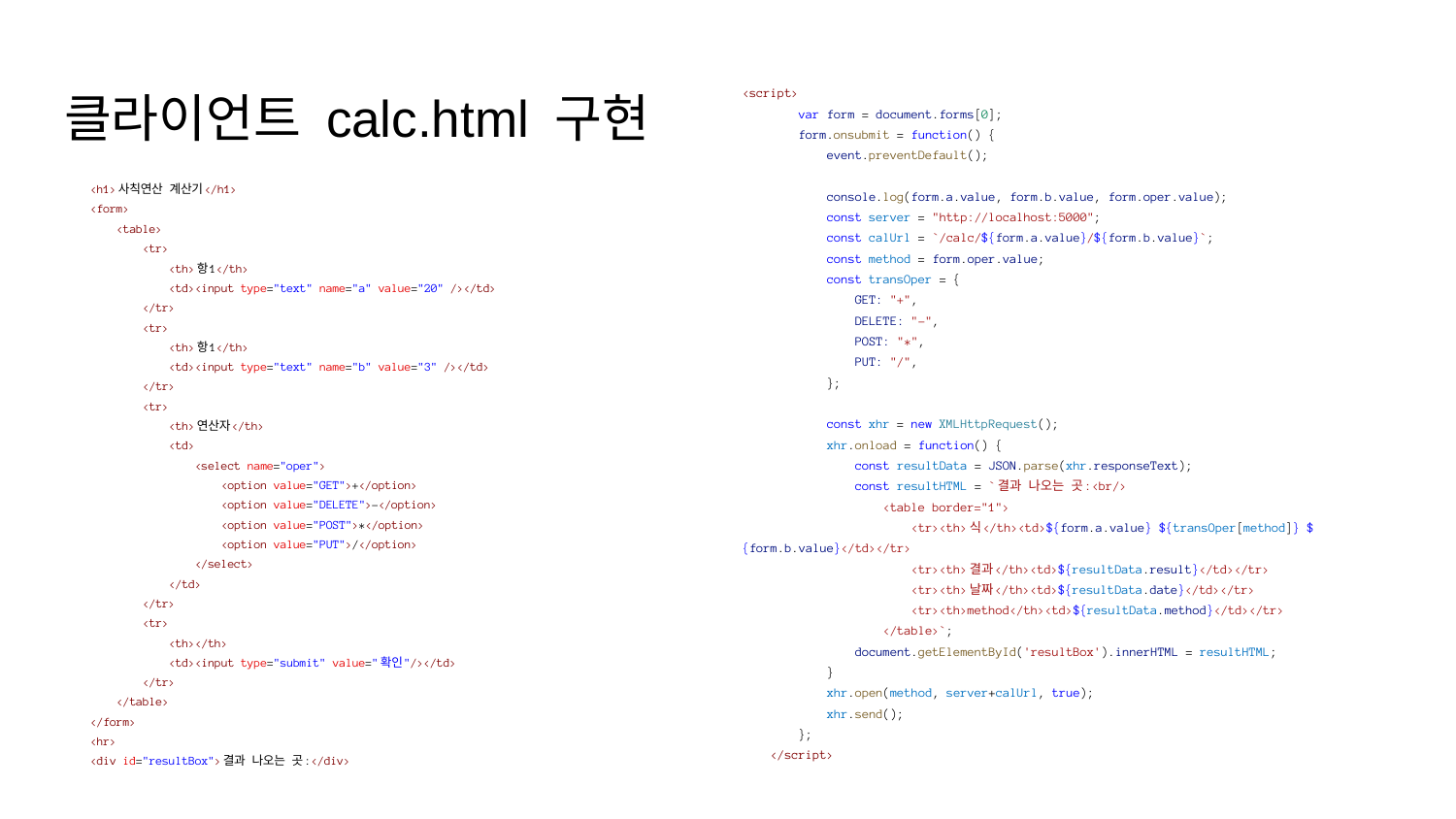

<script>
        var form = document.forms[0];
        form.onsubmit = function() {
            event.preventDefault();

            console.log(form.a.value, form.b.value, form.oper.value);
            const server = "http://localhost:5000";
            const calUrl = `/calc/${form.a.value}/${form.b.value}`;
            const method = form.oper.value;
            const transOper = {
                GET: "+",
                DELETE: "-",
                POST: "*",
                PUT: "/",
            };

            const xhr = new XMLHttpRequest();
            xhr.onload = function() {
                const resultData = JSON.parse(xhr.responseText);
                const resultHTML = `결과 나오는 곳:<br/>
                    <table border="1">
                        <tr><th>식</th><td>${form.a.value} ${transOper[method]} ${form.b.value}</td></tr>
                        <tr><th>결과</th><td>${resultData.result}</td></tr>
                        <tr><th>날짜</th><td>${resultData.date}</td></tr>
                        <tr><th>method</th><td>${resultData.method}</td></tr>
                    </table>`;
                document.getElementById('resultBox').innerHTML = resultHTML;
            }
            xhr.open(method, server+calUrl, true);
            xhr.send();
        };
    </script>
# 클라이언트 calc.html 구현
    <h1>사칙연산 계산기</h1>
    <form>
        <table>
            <tr>
                <th>항1</th>
                <td><input type="text" name="a" value="20" /></td>
            </tr>
            <tr>
                <th>항1</th>
                <td><input type="text" name="b" value="3" /></td>
            </tr>
            <tr>
                <th>연산자</th>
                <td>
                    <select name="oper">
                        <option value="GET">+</option>
                        <option value="DELETE">-</option>
                        <option value="POST">*</option>
                        <option value="PUT">/</option>
                    </select>
                </td>
            </tr>
            <tr>
                <th></th>
                <td><input type="submit" value="확인"/></td>
            </tr>
        </table>
    </form>
    <hr>
    <div id="resultBox">결과 나오는 곳:</div>